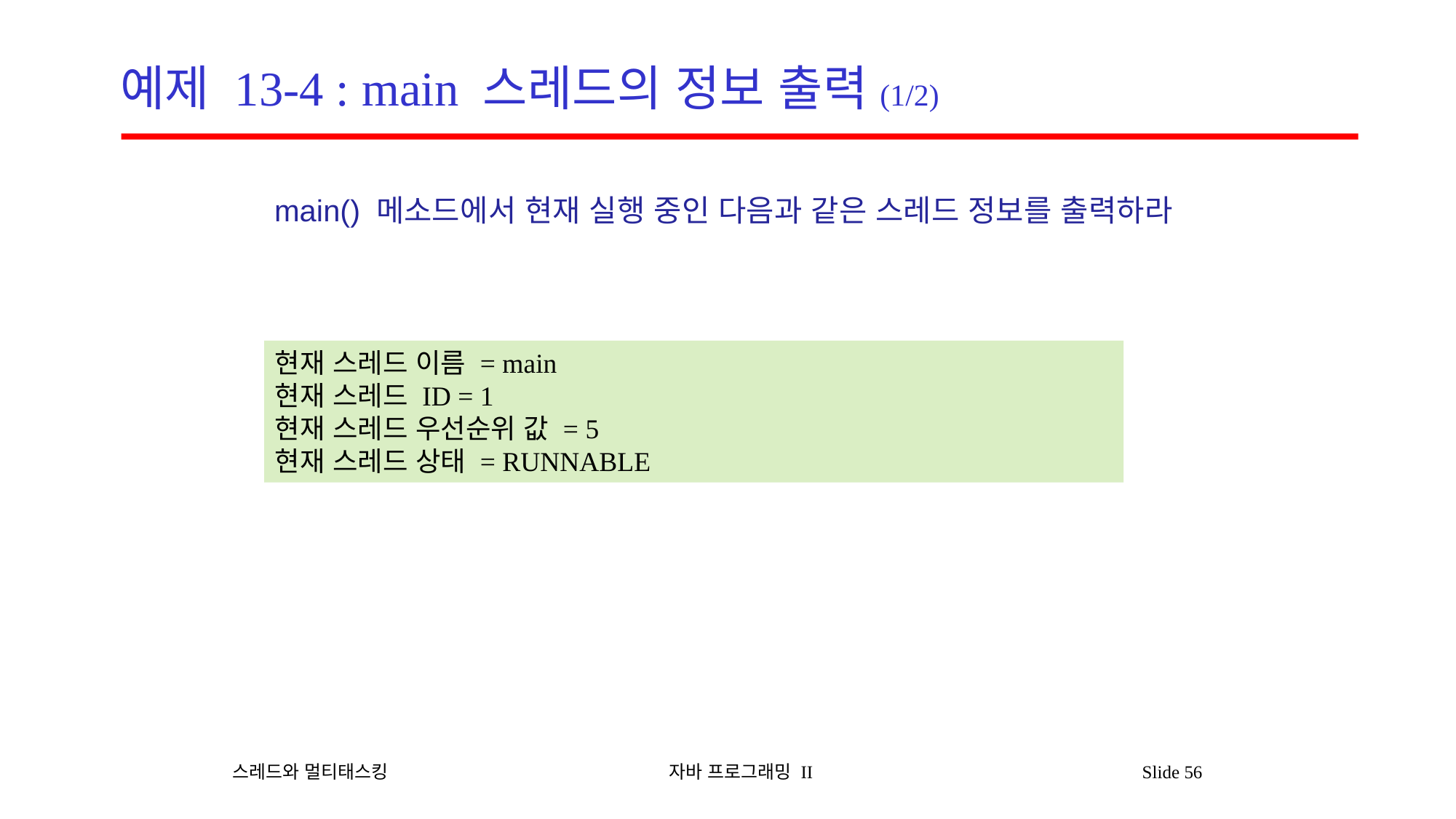

# 예제 13-4 : main 스레드의 정보 출력(1/2)
main() 메소드에서 현재 실행 중인 다음과 같은 스레드 정보를 출력하라
현재 스레드 이름 = main
현재 스레드 ID = 1
현재 스레드 우선순위 값 = 5
현재 스레드 상태 = RUNNABLE